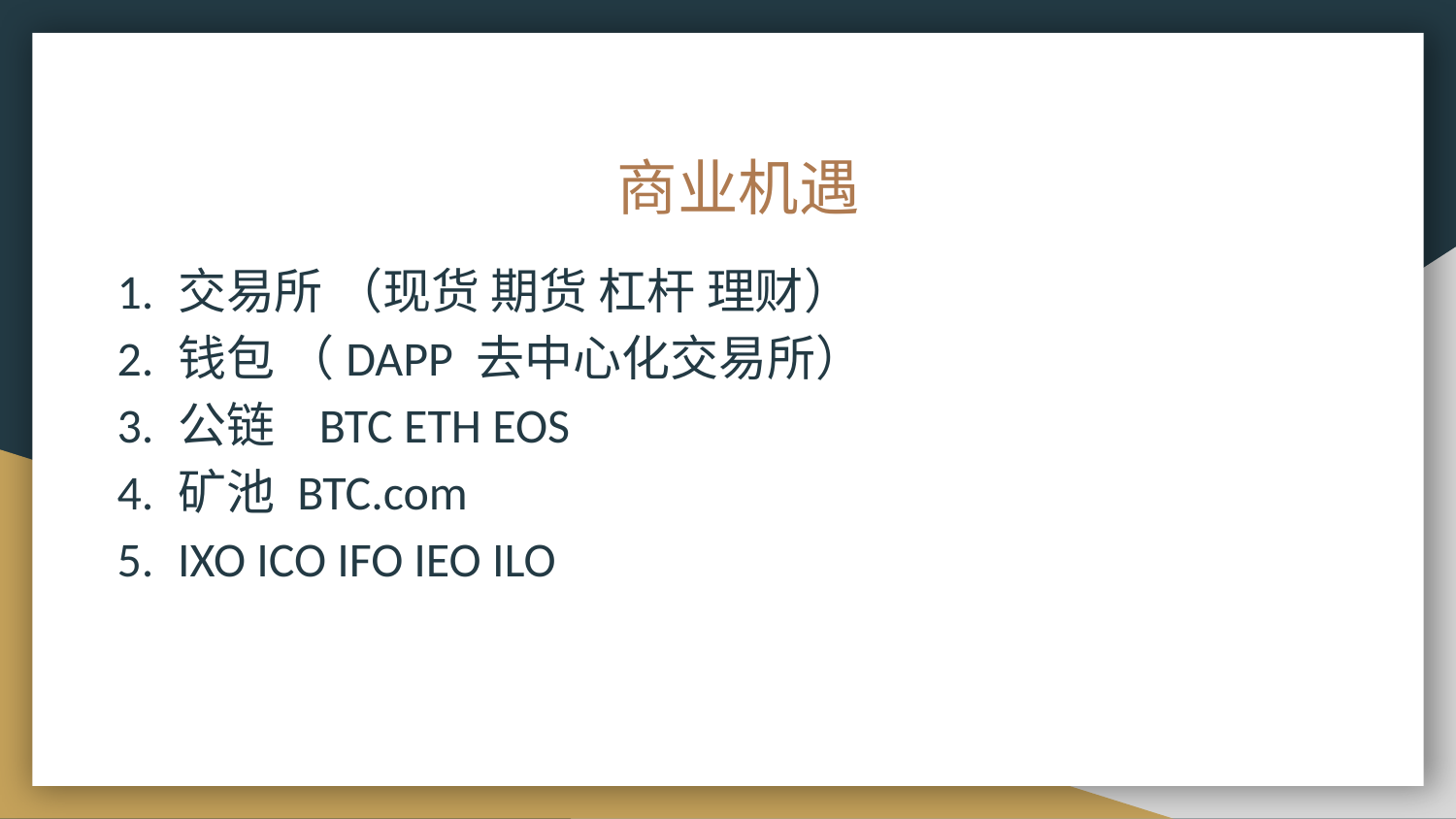

# 商业机遇
交易所 （现货 期货 杠杆 理财）
钱包 （DAPP 去中心化交易所）
公链   BTC ETH EOS
矿池 BTC.com
IXO ICO IFO IEO ILO